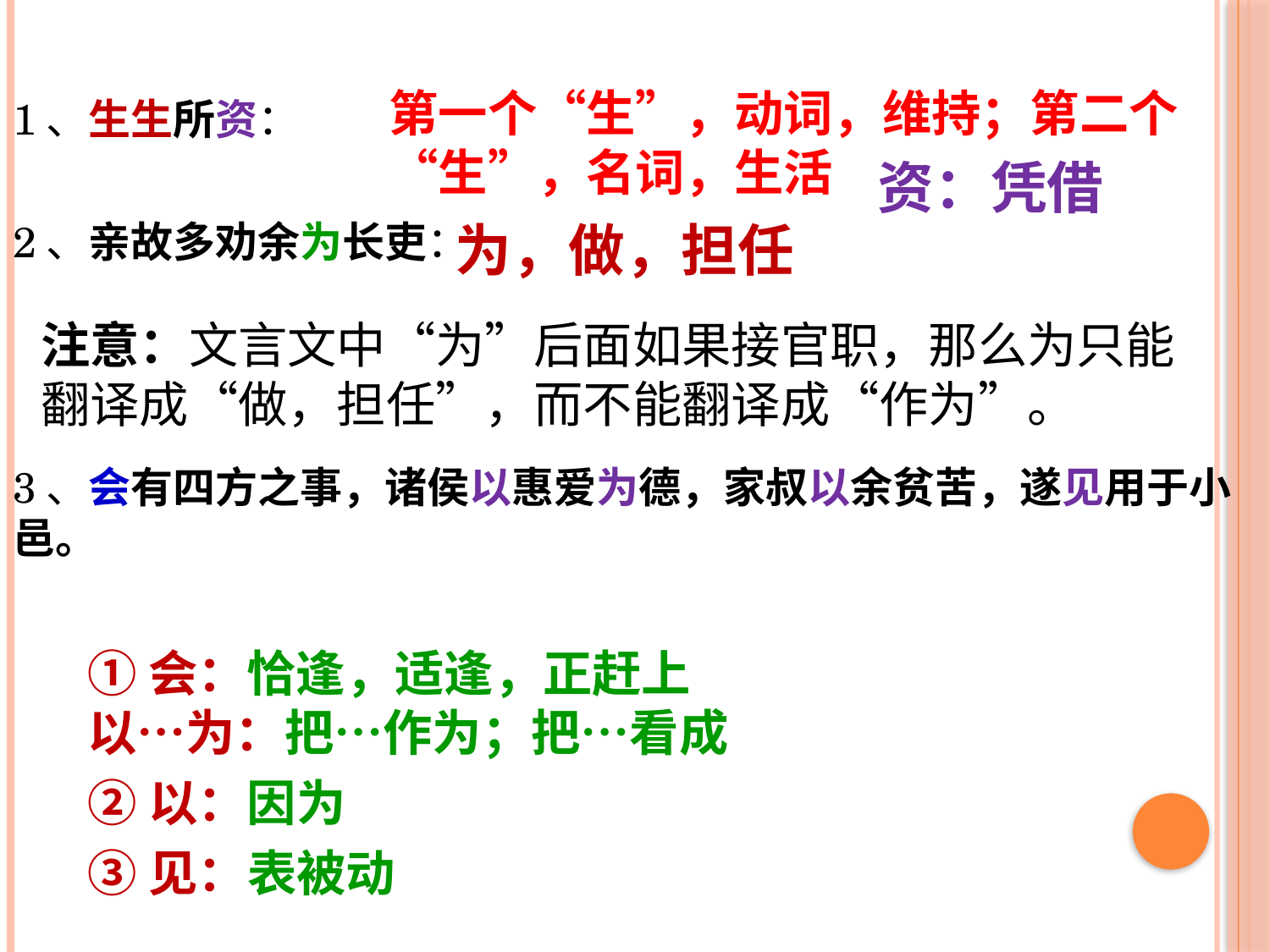

第一个“生”，动词，维持；第二个“生”，名词，生活
1、生生所资：

2、亲故多劝余为长吏：

3、会有四方之事，诸侯以惠爱为德，家叔以余贫苦，遂见用于小邑。

资：凭借
为，做，担任
注意：文言文中“为”后面如果接官职，那么为只能翻译成“做，担任”，而不能翻译成“作为”。
①会：恰逢，适逢，正赶上
以…为：把…作为；把…看成
②以：因为
③见：表被动